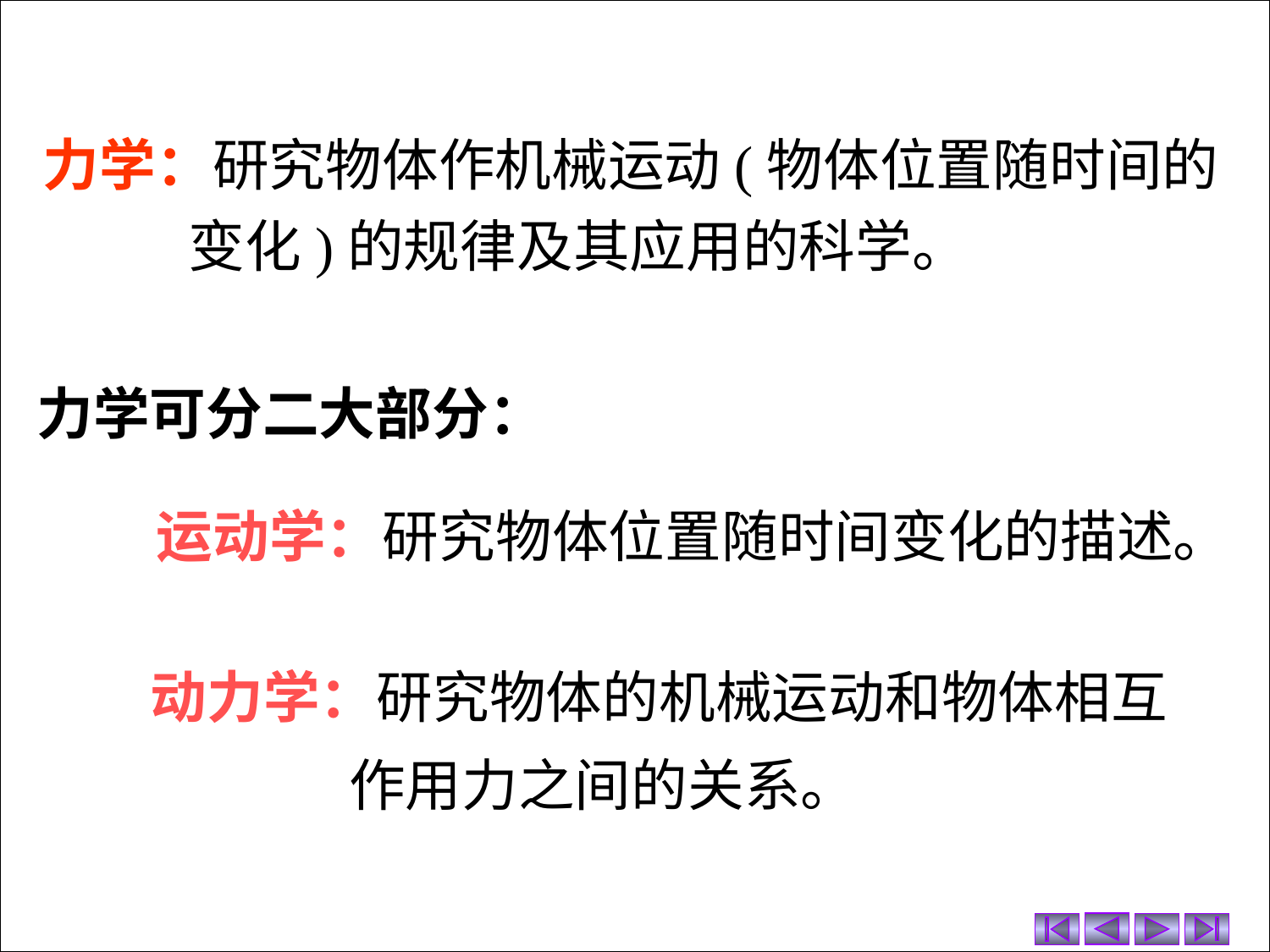

力学：研究物体作机械运动(物体位置随时间的变化)的规律及其应用的科学。
力学可分二大部分：
运动学：研究物体位置随时间变化的描述。
动力学：研究物体的机械运动和物体相互  作用力之间的关系。